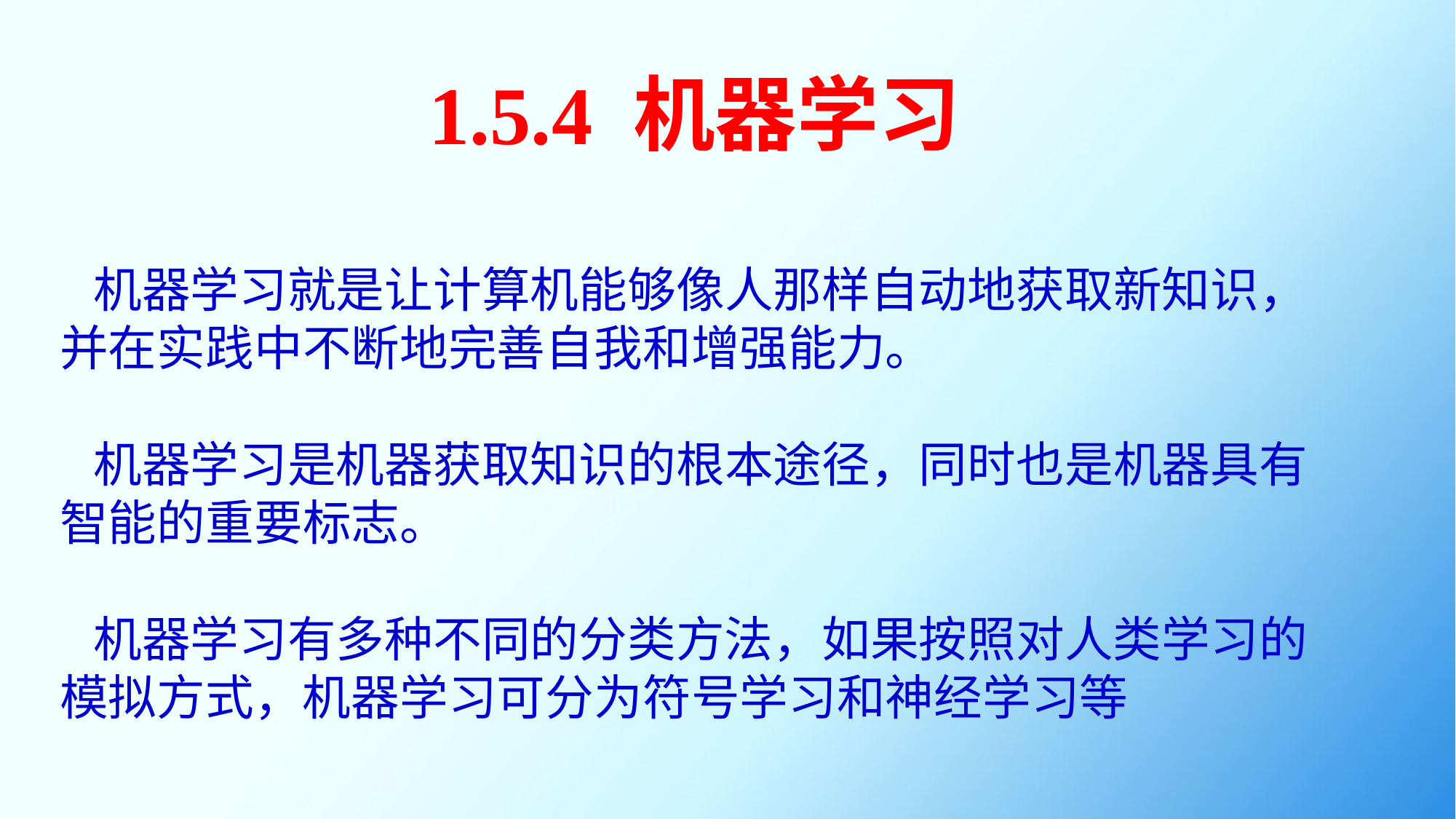

1.5.4 机器学习

  机器学习就是让计算机能够像人那样自动地获取新知识，并在实践中不断地完善自我和增强能力。

  机器学习是机器获取知识的根本途径，同时也是机器具有智能的重要标志。

  机器学习有多种不同的分类方法，如果按照对人类学习的模拟方式，机器学习可分为符号学习和神经学习等